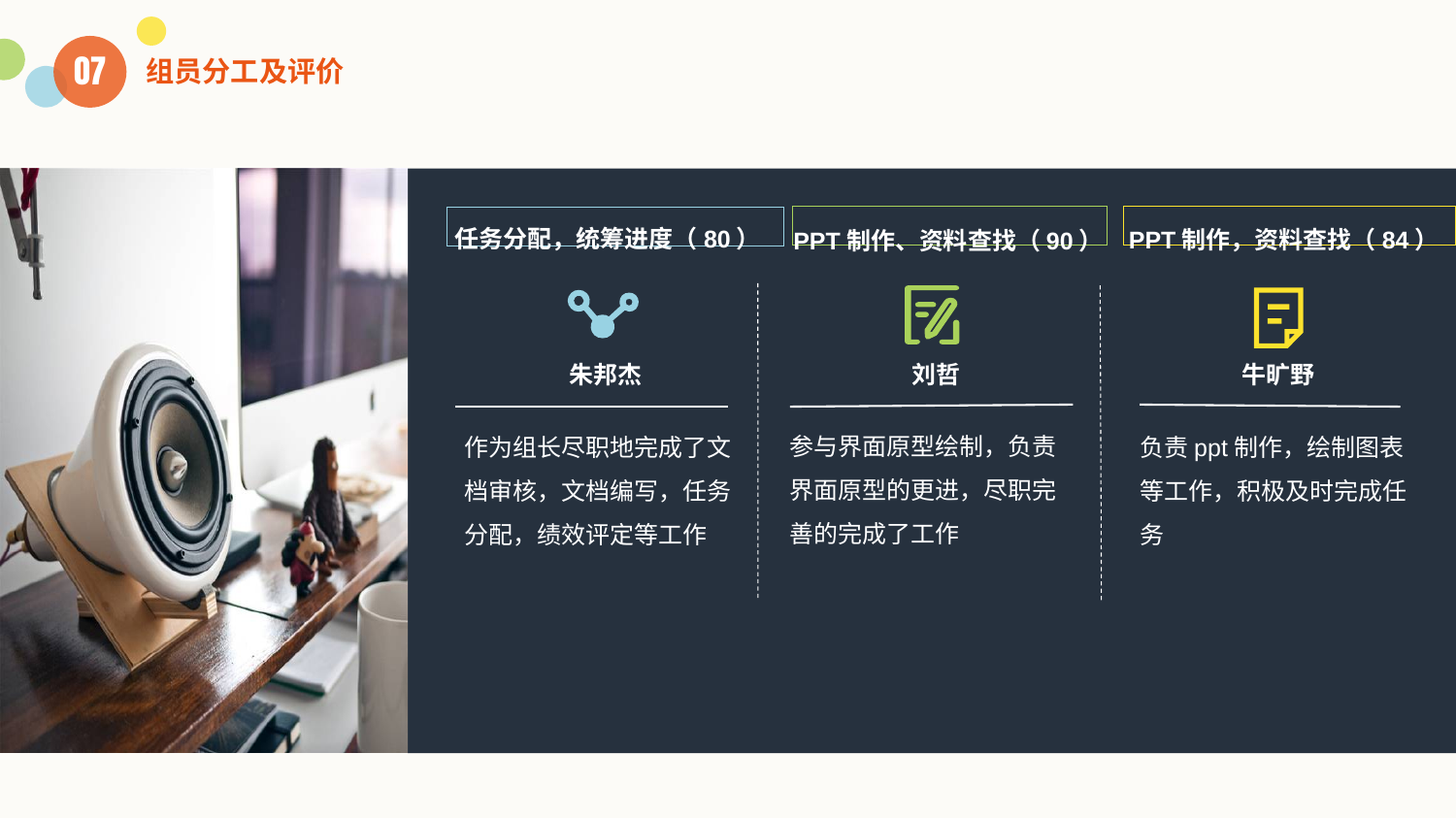

07
组员分工及评价

任务分配，统筹进度（80）
PPT制作，资料查找（84）
PPT制作、资料查找（90）

朱邦杰
刘哲
牛旷野

参与界面原型绘制，负责界面原型的更进，尽职完善的完成了工作
负责ppt制作，绘制图表等工作，积极及时完成任务
作为组长尽职地完成了文档审核，文档编写，任务分配，绩效评定等工作